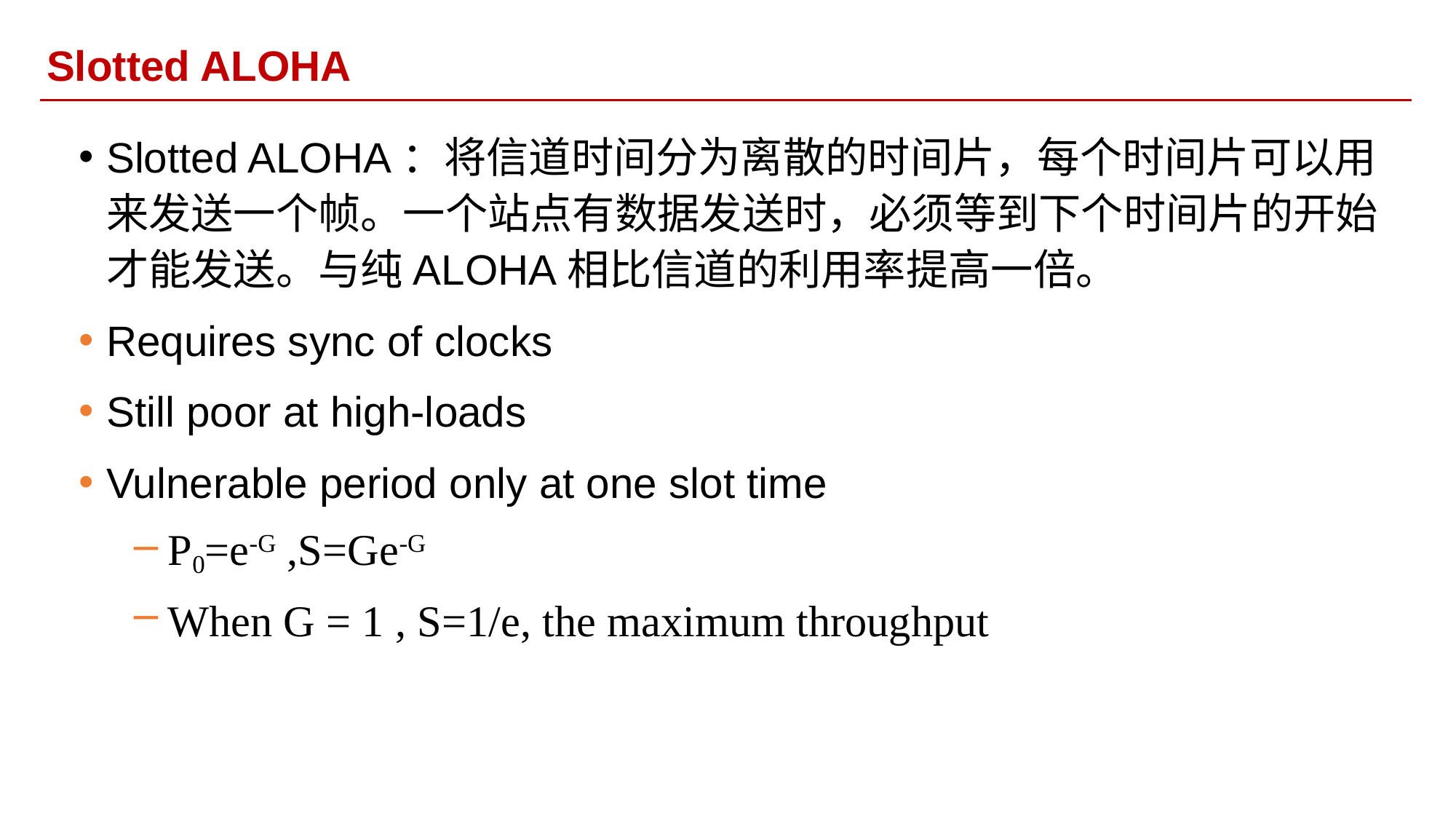

Slotted ALOHA
Slotted ALOHA：将信道时间分为离散的时间片，每个时间片可以用来发送一个帧。一个站点有数据发送时，必须等到下个时间片的开始才能发送。与纯ALOHA相比信道的利用率提高一倍。
Requires sync of clocks
Still poor at high-loads
Vulnerable period only at one slot time
P0=e-G ,S=Ge-G
When G = 1 , S=1/e, the maximum throughput